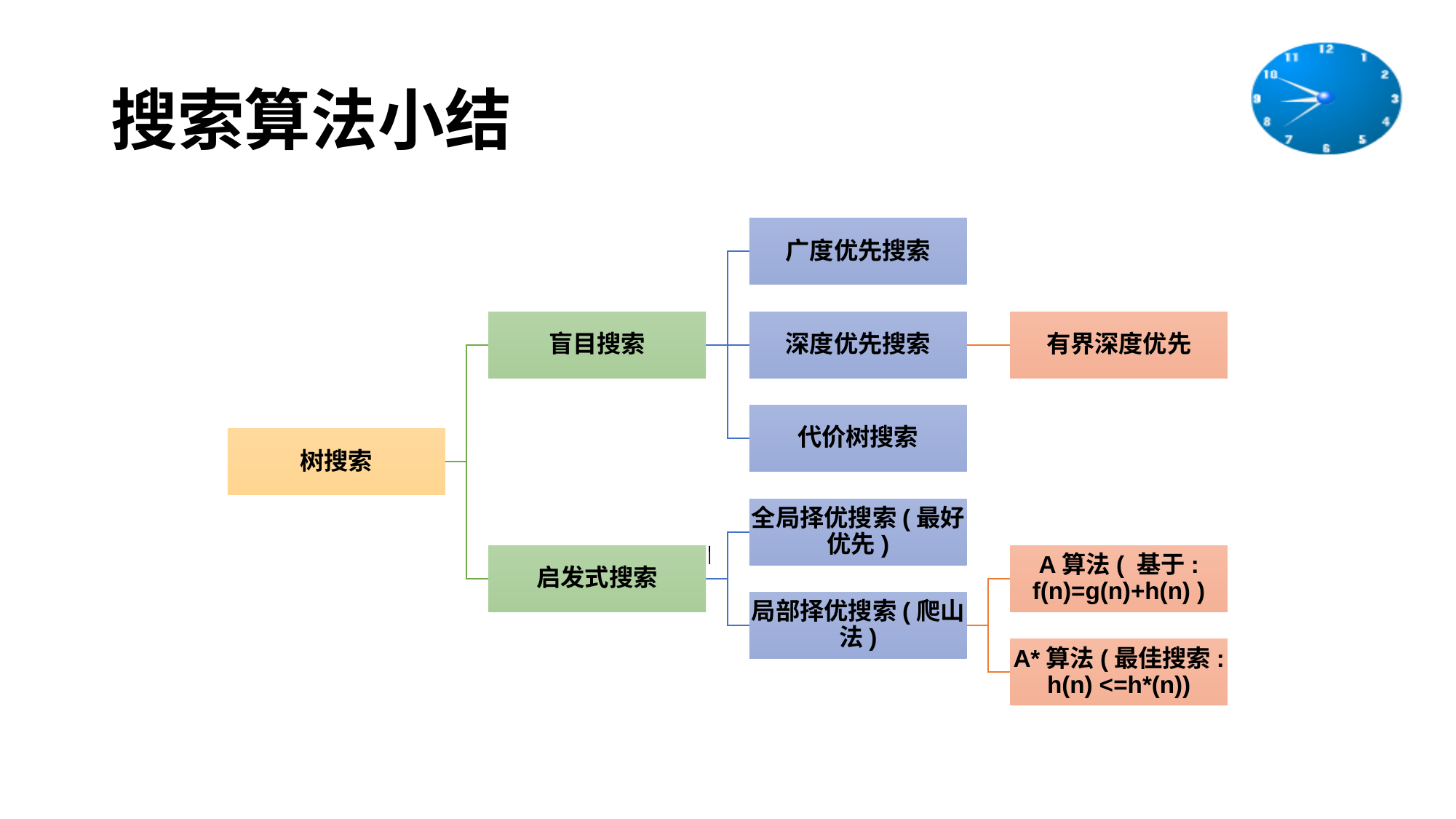

# 搜索算法小结
树搜索
盲目搜索
广度优先搜索
深度优先搜索
有界深度优先
代价树搜索
启发式搜索
全局择优搜索(最好优先)
局部择优搜索(爬山法)
A算法( 基于: f(n)=g(n)+h(n) )
A*算法(最佳搜索: h(n) <=h*(n))